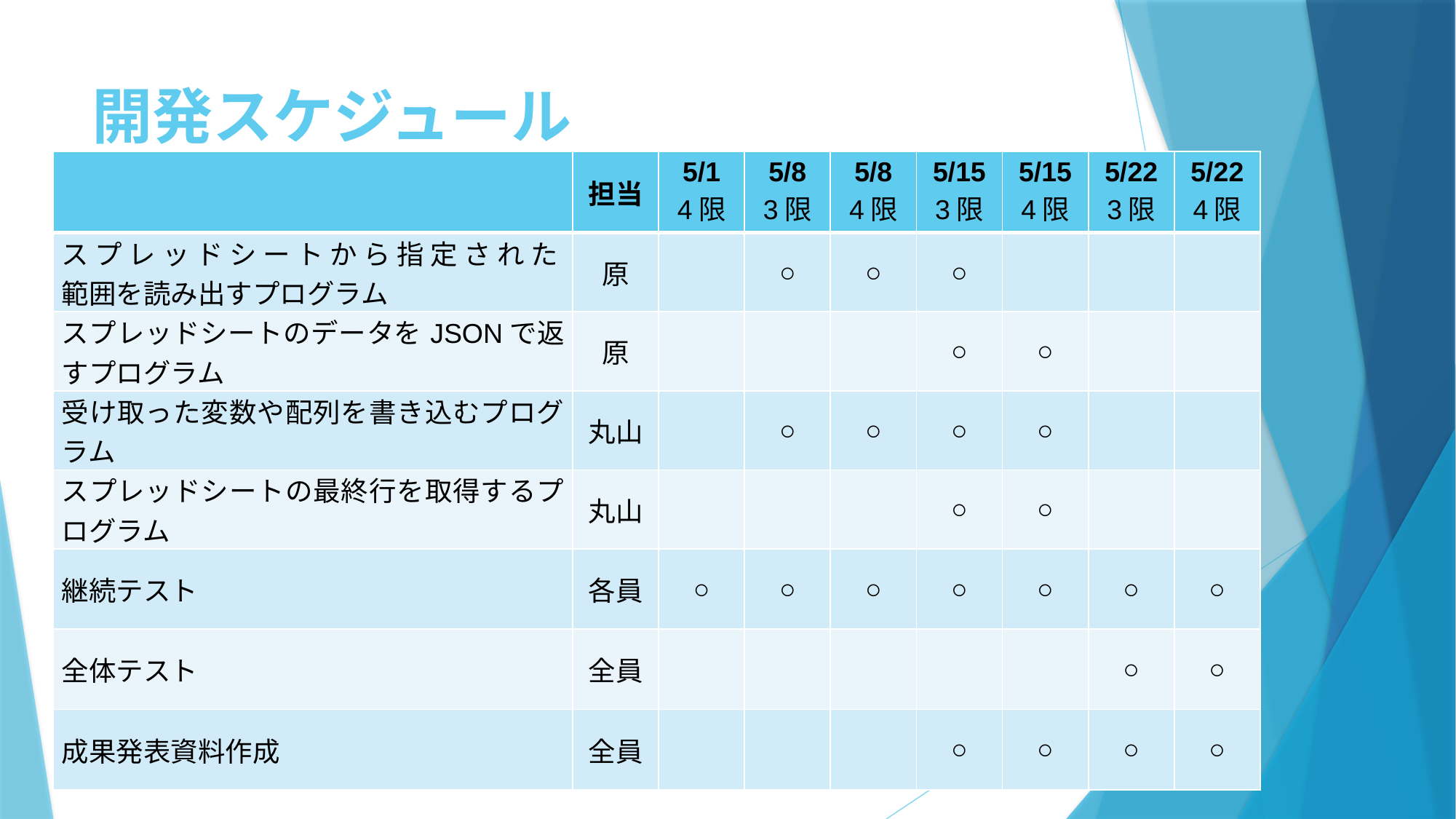

# 開発スケジュール
|  | 担当 | 5/1 4限 | 5/8 3限 | 5/8 4限 | 5/15 3限 | 5/15 4限 | 5/22 3限 | 5/22 4限 |
| --- | --- | --- | --- | --- | --- | --- | --- | --- |
| スプレッドシートから指定された 範囲を読み出すプログラム | 原 |  | ○ | ○ | ○ |  |  |  |
| スプレッドシートのデータをJSONで返すプログラム | 原 |  |  |  | ○ | ○ |  |  |
| 受け取った変数や配列を書き込むプログラム | 丸山 |  | ○ | ○ | ○ | ○ |  |  |
| スプレッドシートの最終行を取得するプログラム | 丸山 |  |  |  | ○ | ○ |  |  |
| 継続テスト | 各員 | ○ | ○ | ○ | ○ | ○ | ○ | ○ |
| 全体テスト | 全員 |  |  |  |  |  | ○ | ○ |
| 成果発表資料作成 | 全員 |  |  |  | ○ | ○ | ○ | ○ |